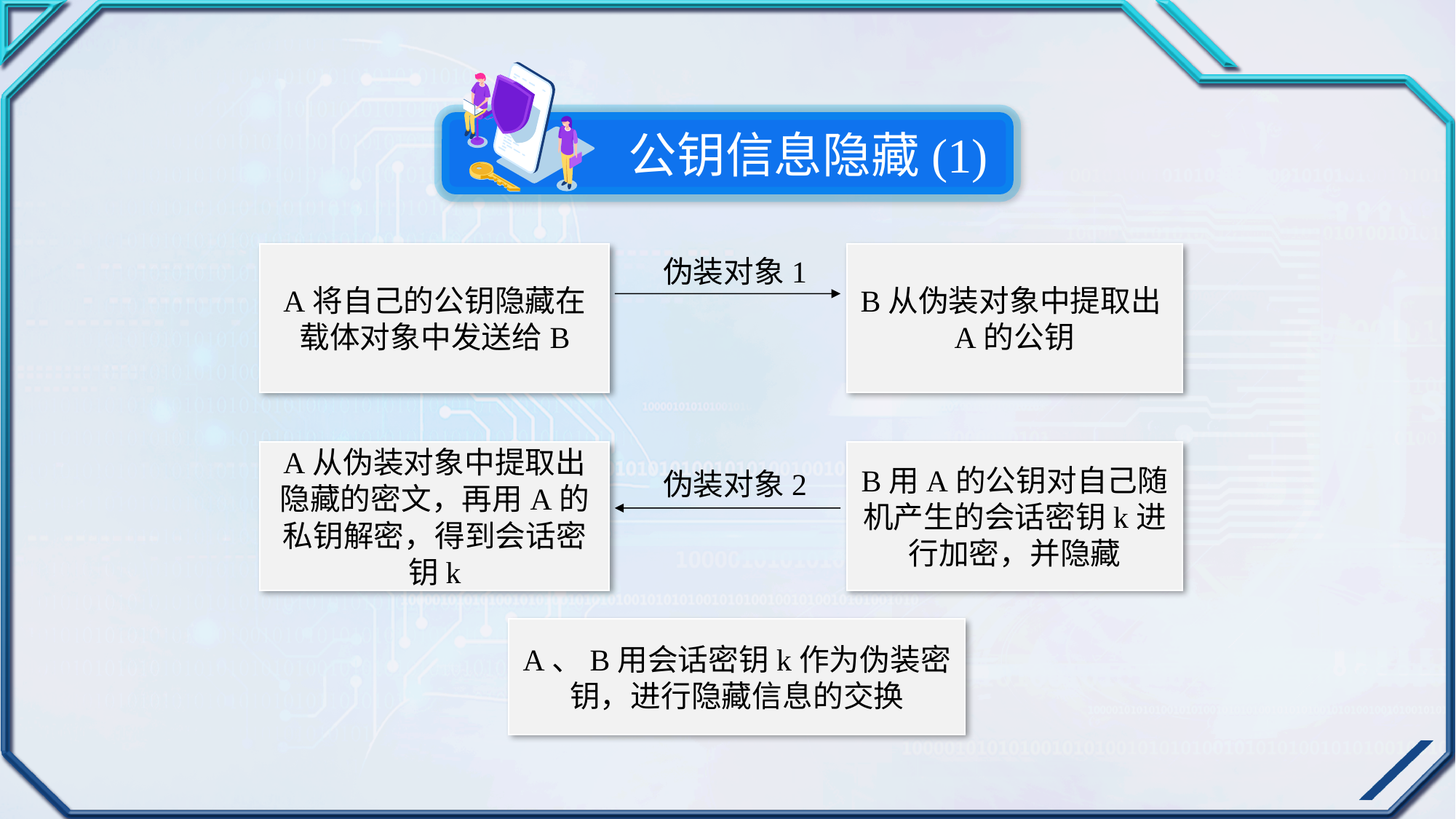

公钥信息隐藏(1)
A将自己的公钥隐藏在载体对象中发送给B
B从伪装对象中提取出A的公钥
伪装对象1

A从伪装对象中提取出隐藏的密文，再用A的私钥解密，得到会话密钥k
B用A的公钥对自己随机产生的会话密钥k进行加密，并隐藏
伪装对象2

A、B用会话密钥k作为伪装密钥，进行隐藏信息的交换